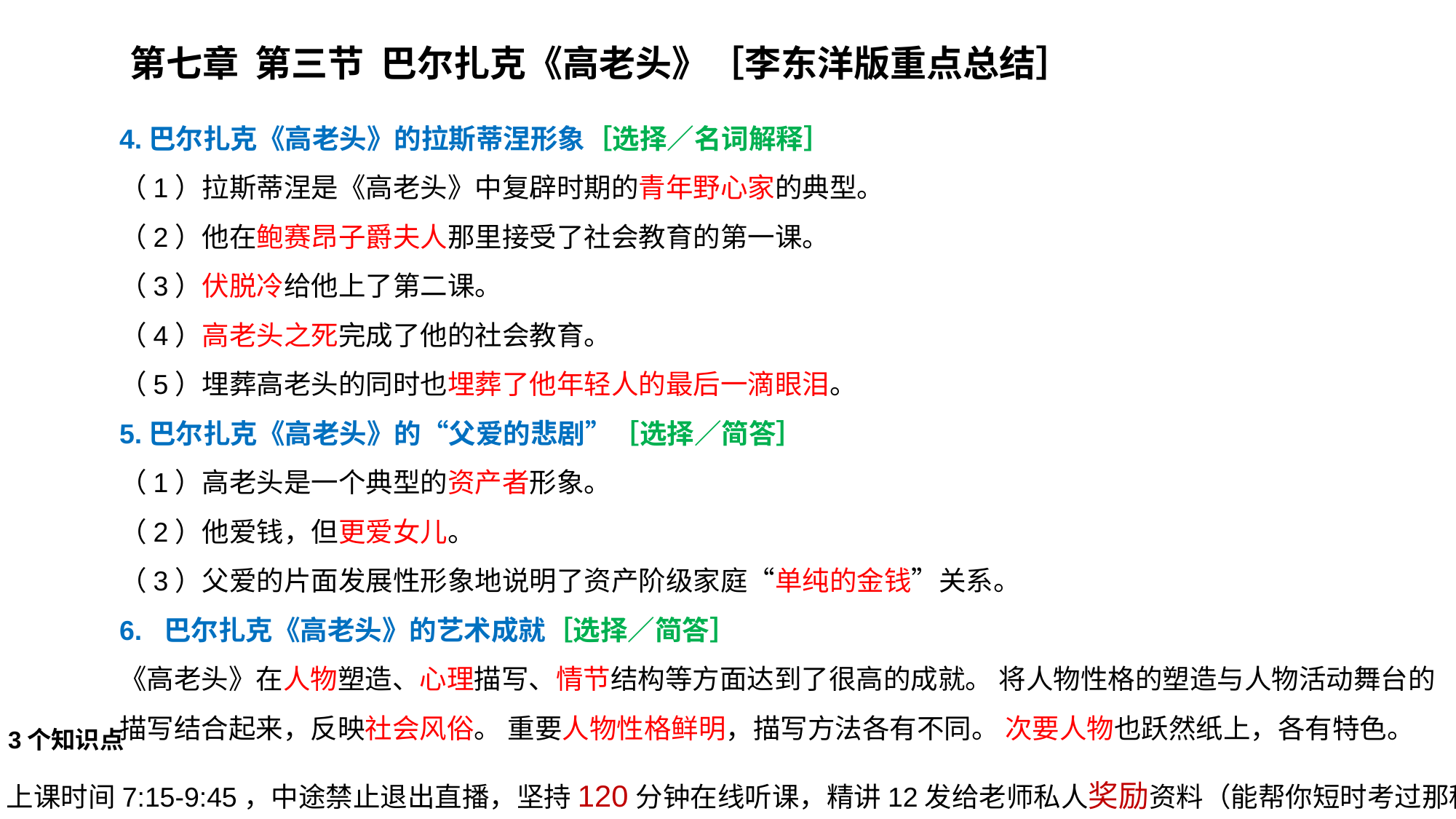

第七章  第三节  巴尔扎克《高老头》［李东洋版重点总结］
4.巴尔扎克《高老头》的拉斯蒂涅形象［选择／名词解释］
（1）拉斯蒂涅是《高老头》中复辟时期的青年野心家的典型。
（2）他在鲍赛昂子爵夫人那里接受了社会教育的第一课。 
（3）伏脱冷给他上了第二课。 
（4）高老头之死完成了他的社会教育。 
（5）埋葬高老头的同时也埋葬了他年轻人的最后一滴眼泪。
5.巴尔扎克《高老头》的“父爱的悲剧”［选择／简答］
（1）高老头是一个典型的资产者形象。
（2）他爱钱，但更爱女儿。
（3）父爱的片面发展性形象地说明了资产阶级家庭“单纯的金钱”关系。
6.  巴尔扎克《高老头》的艺术成就［选择／简答］
《高老头》在人物塑造、心理描写、情节结构等方面达到了很高的成就。 将人物性格的塑造与人物活动舞台的描写结合起来，反映社会风俗。 重要人物性格鲜明，描写方法各有不同。 次要人物也跃然纸上，各有特色。

3个知识点